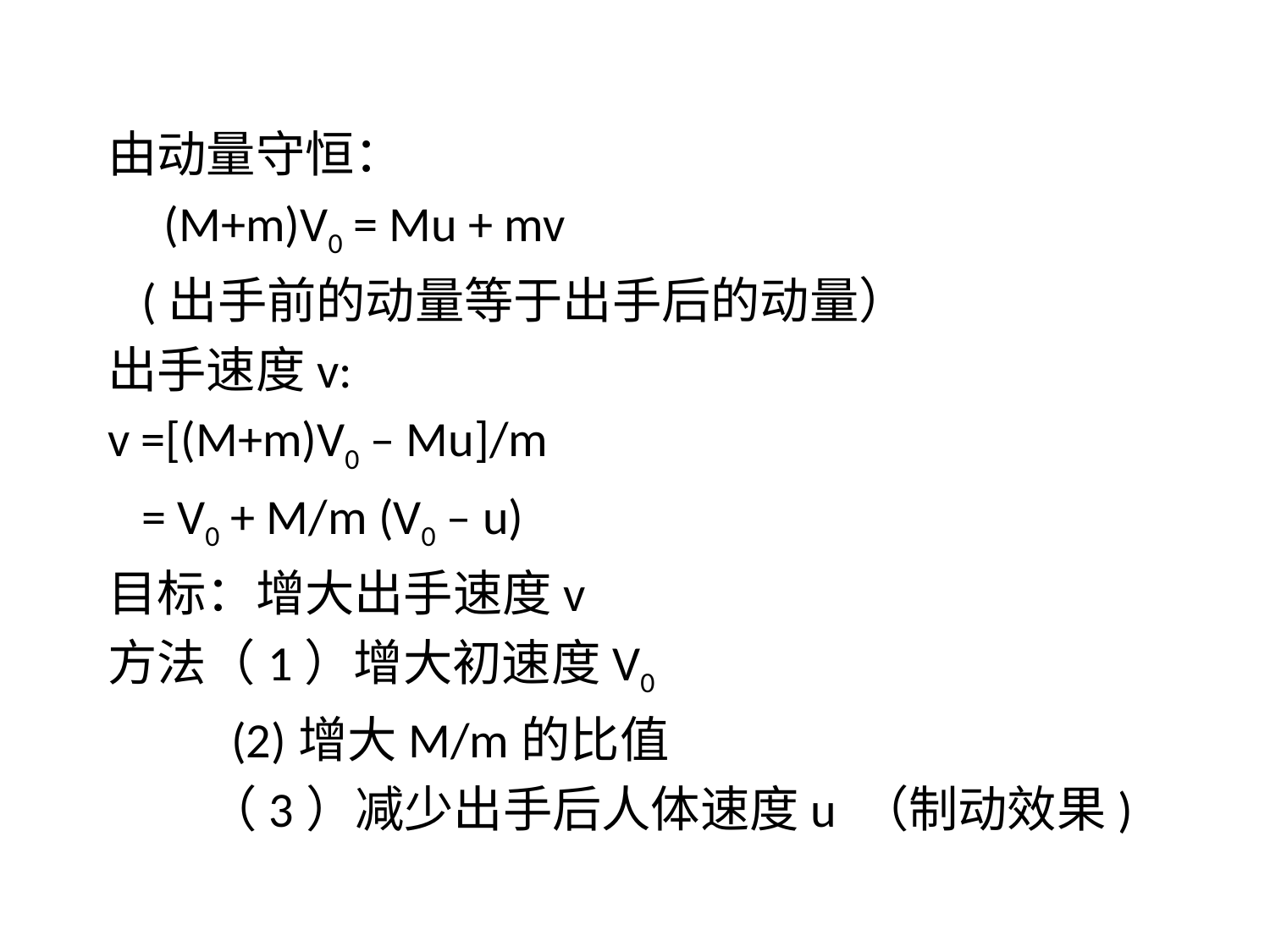

由动量守恒：
     (M+m)V0 = Mu + mv
   (出手前的动量等于出手后的动量）
出手速度v:
v =[(M+m)V0 – Mu]/m
   = V0 + M/m (V0 – u)
目标：增大出手速度v
方法（1）增大初速度V0
           (2)增大M/m的比值
        （3）减少出手后人体速度u （制动效果)